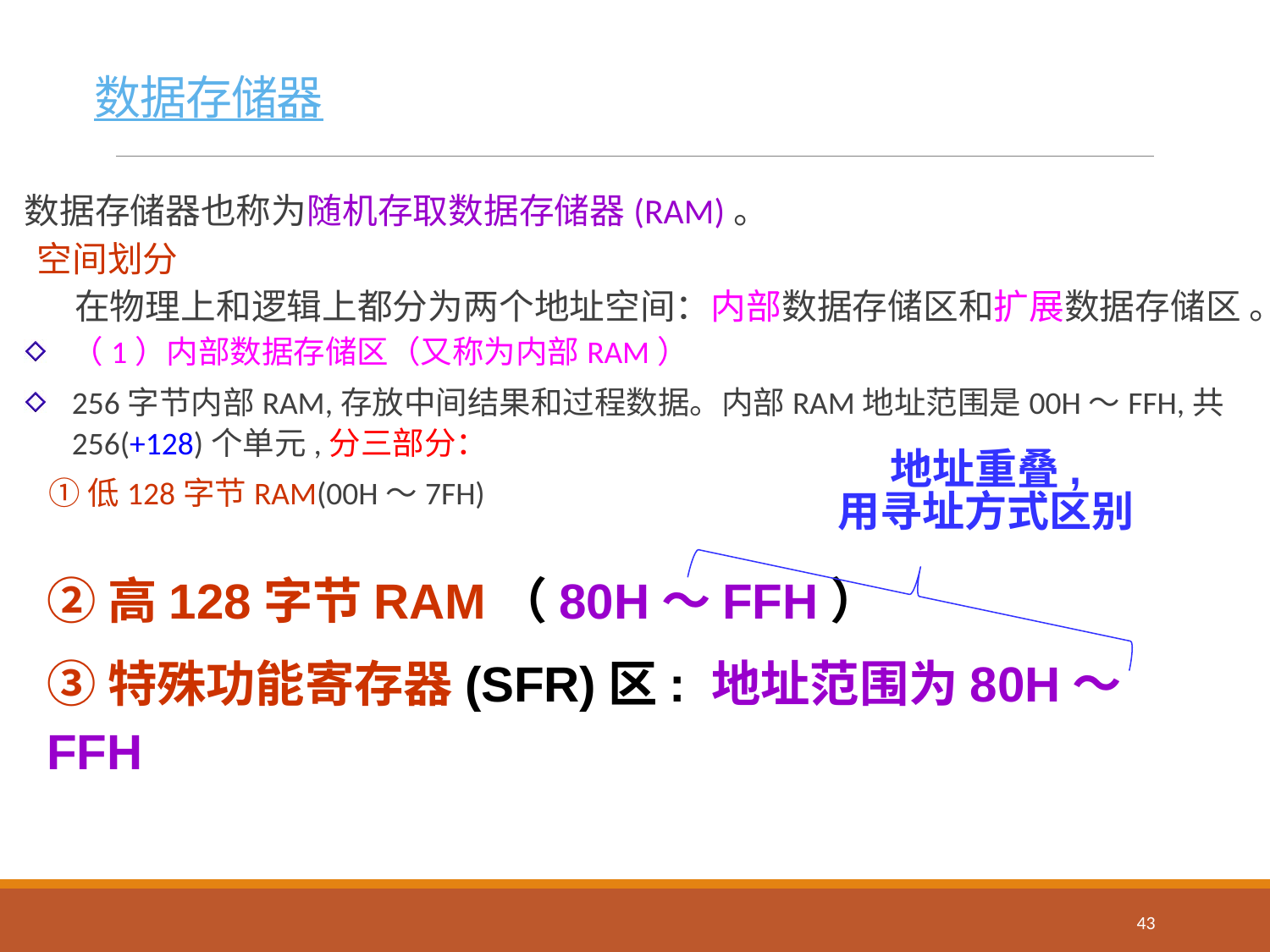

# 数据存储器
数据存储器也称为随机存取数据存储器(RAM)。
空间划分
在物理上和逻辑上都分为两个地址空间：内部数据存储区和扩展数据存储区 。
（1）内部数据存储区（又称为内部RAM）
256字节内部RAM,存放中间结果和过程数据。内部RAM地址范围是00H～FFH,共256(+128)个单元,分三部分：
①低128字节RAM(00H～7FH)

地址重叠,
用寻址方式区别
②高128字节RAM（80H～FFH）
③特殊功能寄存器(SFR)区: 地址范围为80H～FFH
43